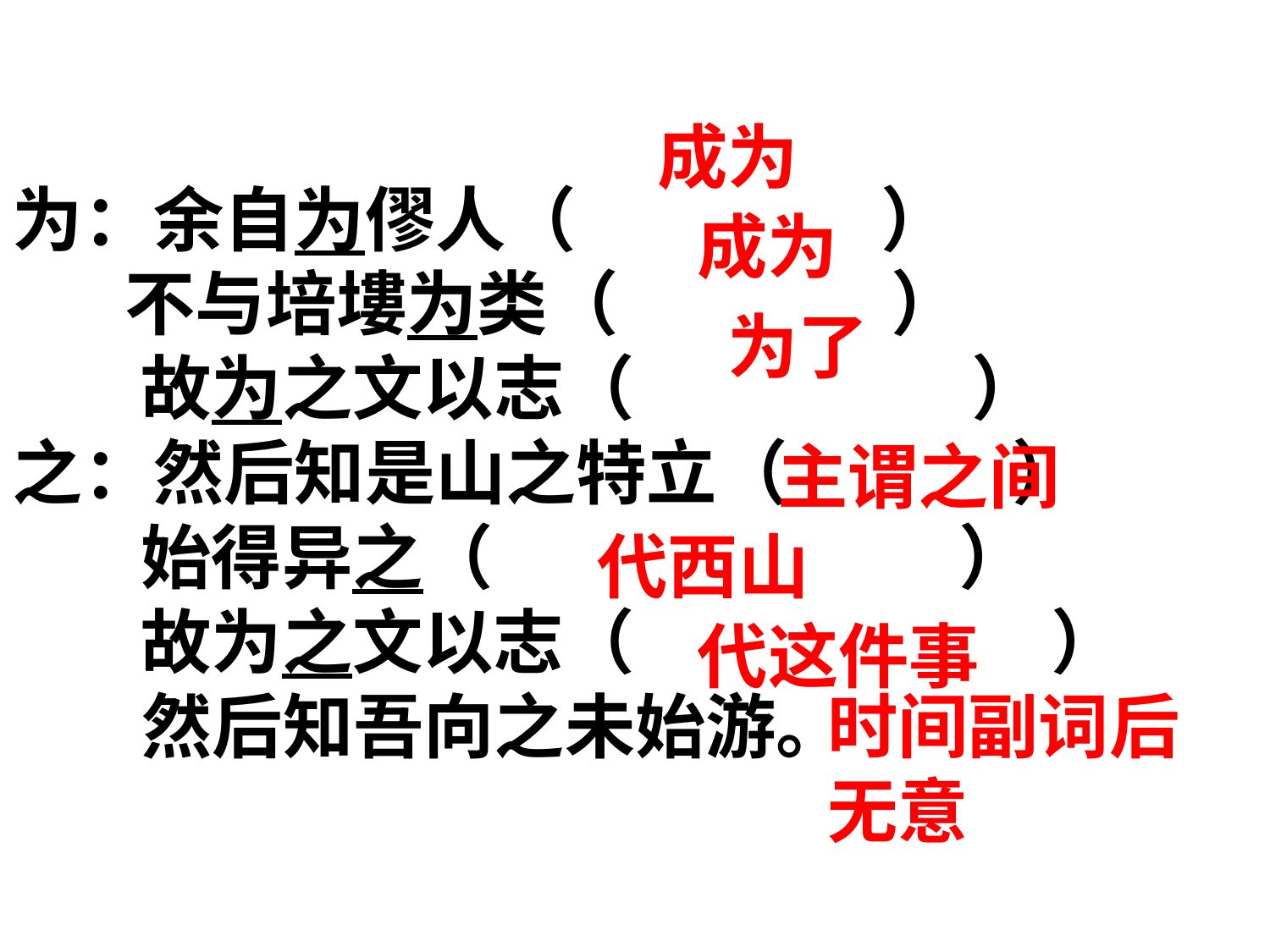

为：余自为僇人（                   ）
       不与培塿为类（                 ）
        故为之文以志（                     ）
之：然后知是山之特立（              ）
        始得异之（                             ）
        故为之文以志（                          ）
       然后知吾向之未始游。
成为
成为

为了
主谓之间
代西山
代这件事
时间副词后无意